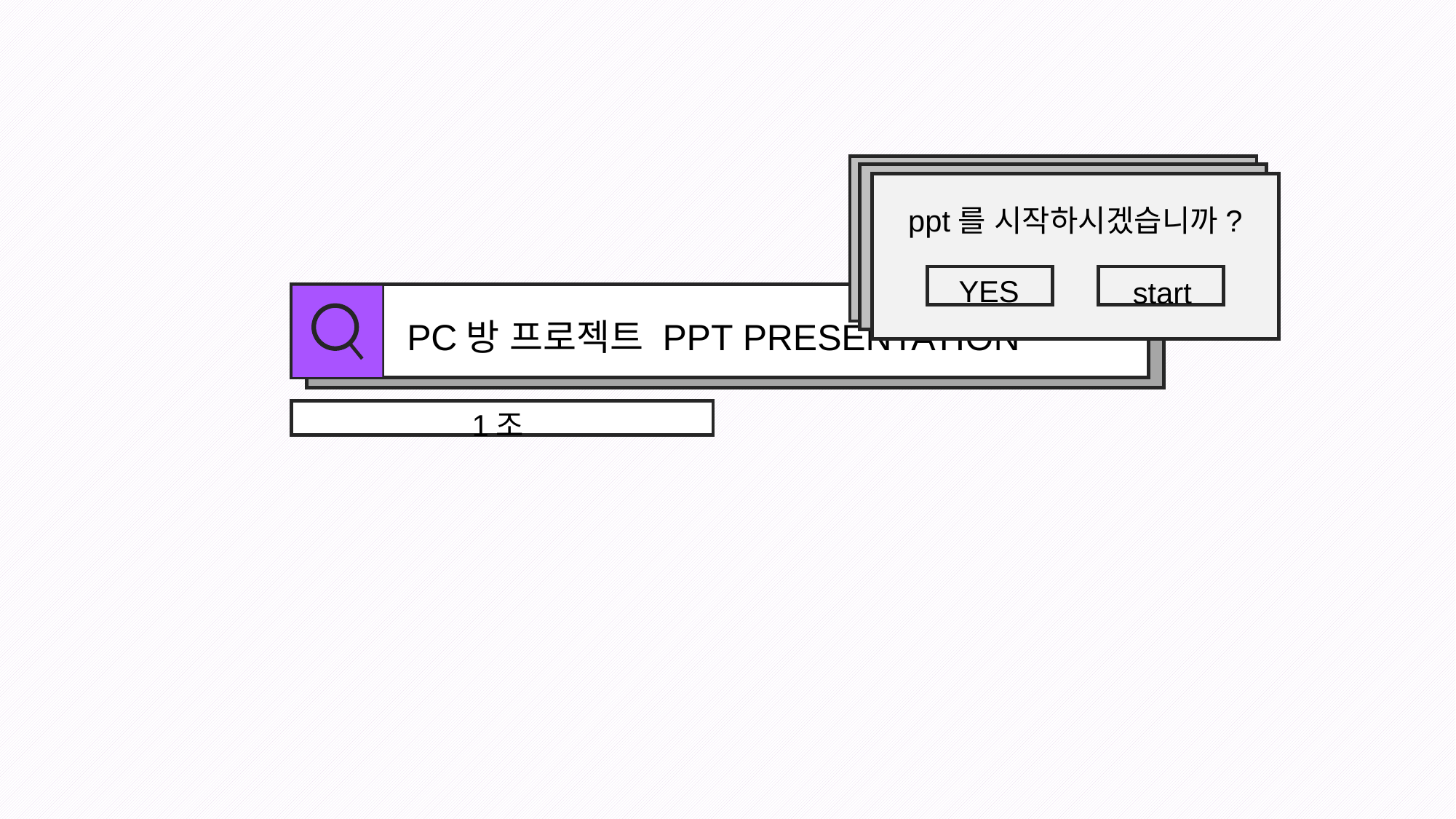

ppt를 시작하시겠습니까?
YES

start

PC방 프로젝트 PPT PRESENTATION
1조